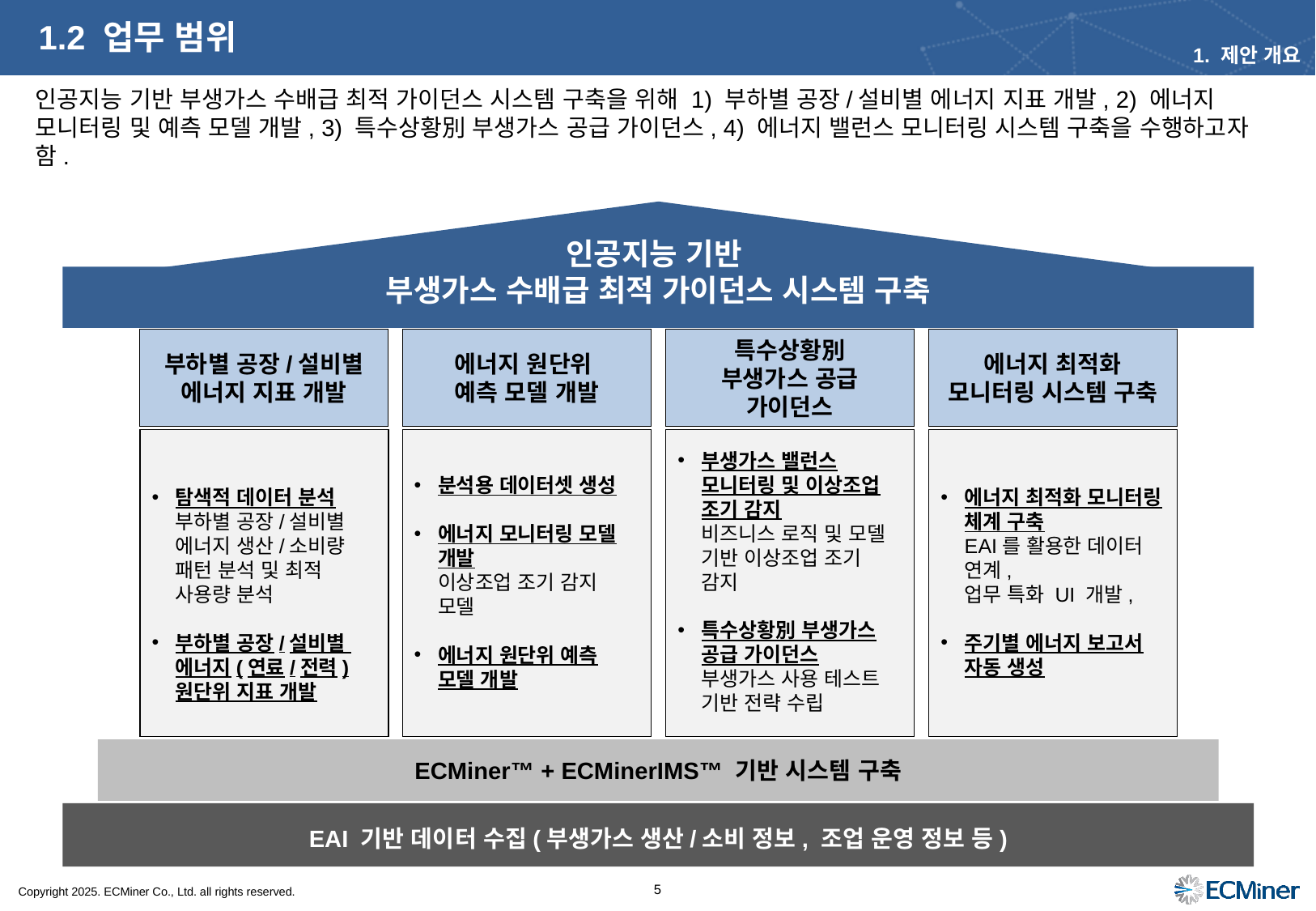

# 1.2 업무 범위
1. 제안 개요
인공지능 기반 부생가스 수배급 최적 가이던스 시스템 구축을 위해 1) 부하별 공장/설비별 에너지 지표 개발, 2) 에너지 모니터링 및 예측 모델 개발, 3) 특수상황別 부생가스 공급 가이던스, 4) 에너지 밸런스 모니터링 시스템 구축을 수행하고자 함.

인공지능 기반
부생가스 수배급 최적 가이던스 시스템 구축
부하별 공장/설비별 에너지 지표 개발
에너지 원단위
예측 모델 개발
특수상황別
부생가스 공급 가이던스
에너지 최적화 모니터링 시스템 구축

부생가스 밸런스 모니터링 및 이상조업 조기 감지
비즈니스 로직 및 모델 기반 이상조업 조기 감지

특수상황別 부생가스 공급 가이던스
부생가스 사용 테스트 기반 전략 수립
분석용 데이터셋 생성

에너지 모니터링 모델 개발
이상조업 조기 감지 모델

에너지 원단위 예측 모델 개발
탐색적 데이터 분석
부하별 공장/설비별 에너지 생산/소비량 패턴 분석 및 최적 사용량 분석

부하별 공장/설비별  에너지(연료/전력) 원단위 지표 개발
에너지 최적화 모니터링 체계 구축
EAI를 활용한 데이터 연계,
업무 특화 UI 개발,

주기별 에너지 보고서 자동 생성
ECMiner™ + ECMinerIMS™ 기반 시스템 구축
EAI 기반 데이터 수집(부생가스 생산/소비 정보, 조업 운영 정보 등)